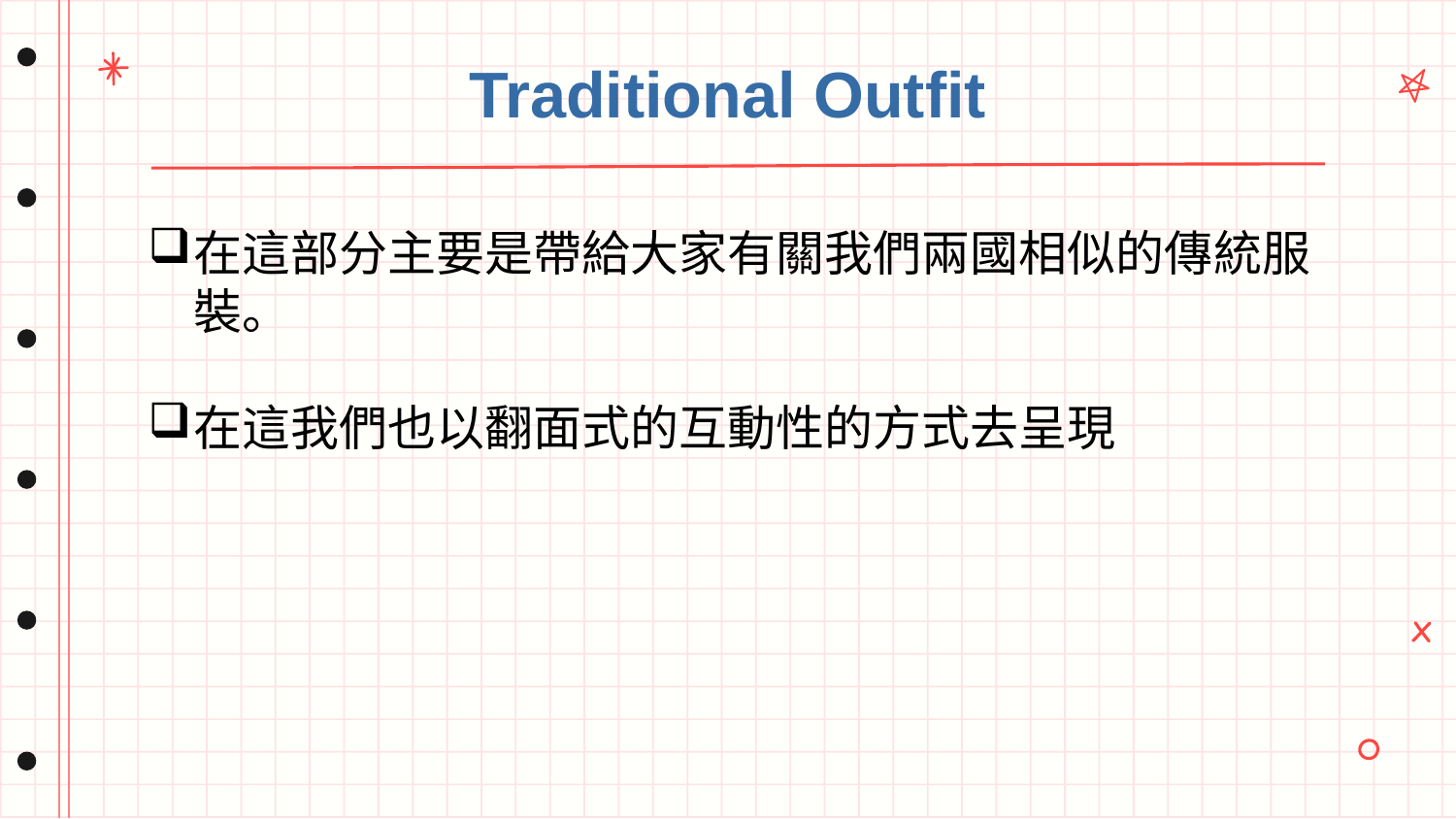

# Traditional Outfit

在這部分主要是帶給大家有關我們兩國相似的傳統服裝。

在這我們也以翻面式的互動性的方式去呈現